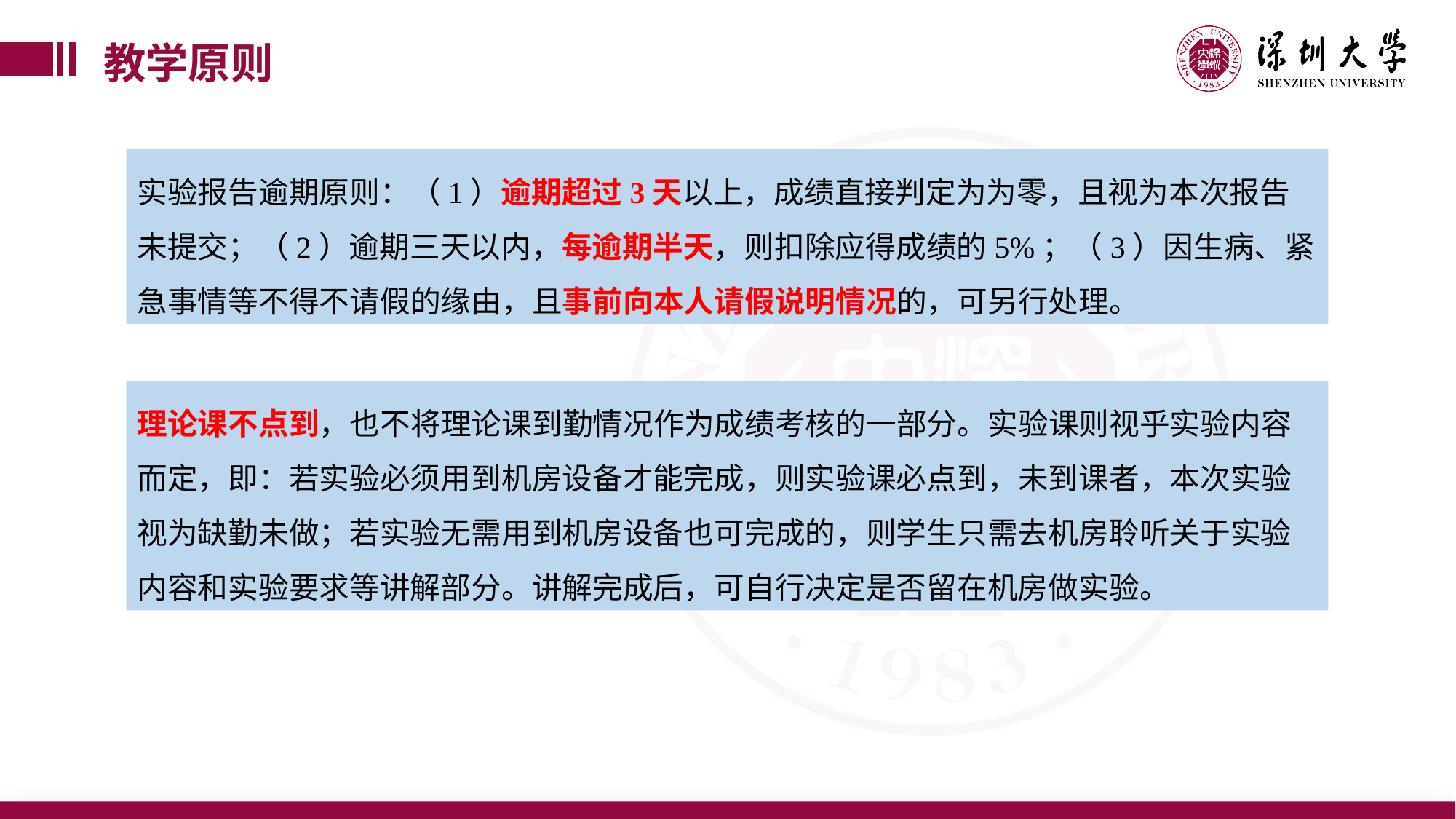

教学原则

实验报告逾期原则：（1）逾期超过3天以上，成绩直接判定为为零，且视为本次报告未提交；（2）逾期三天以内，每逾期半天，则扣除应得成绩的5%；（3）因生病、紧急事情等不得不请假的缘由，且事前向本人请假说明情况的，可另行处理。
理论课不点到，也不将理论课到勤情况作为成绩考核的一部分。实验课则视乎实验内容而定，即：若实验必须用到机房设备才能完成，则实验课必点到，未到课者，本次实验视为缺勤未做；若实验无需用到机房设备也可完成的，则学生只需去机房聆听关于实验内容和实验要求等讲解部分。讲解完成后，可自行决定是否留在机房做实验。